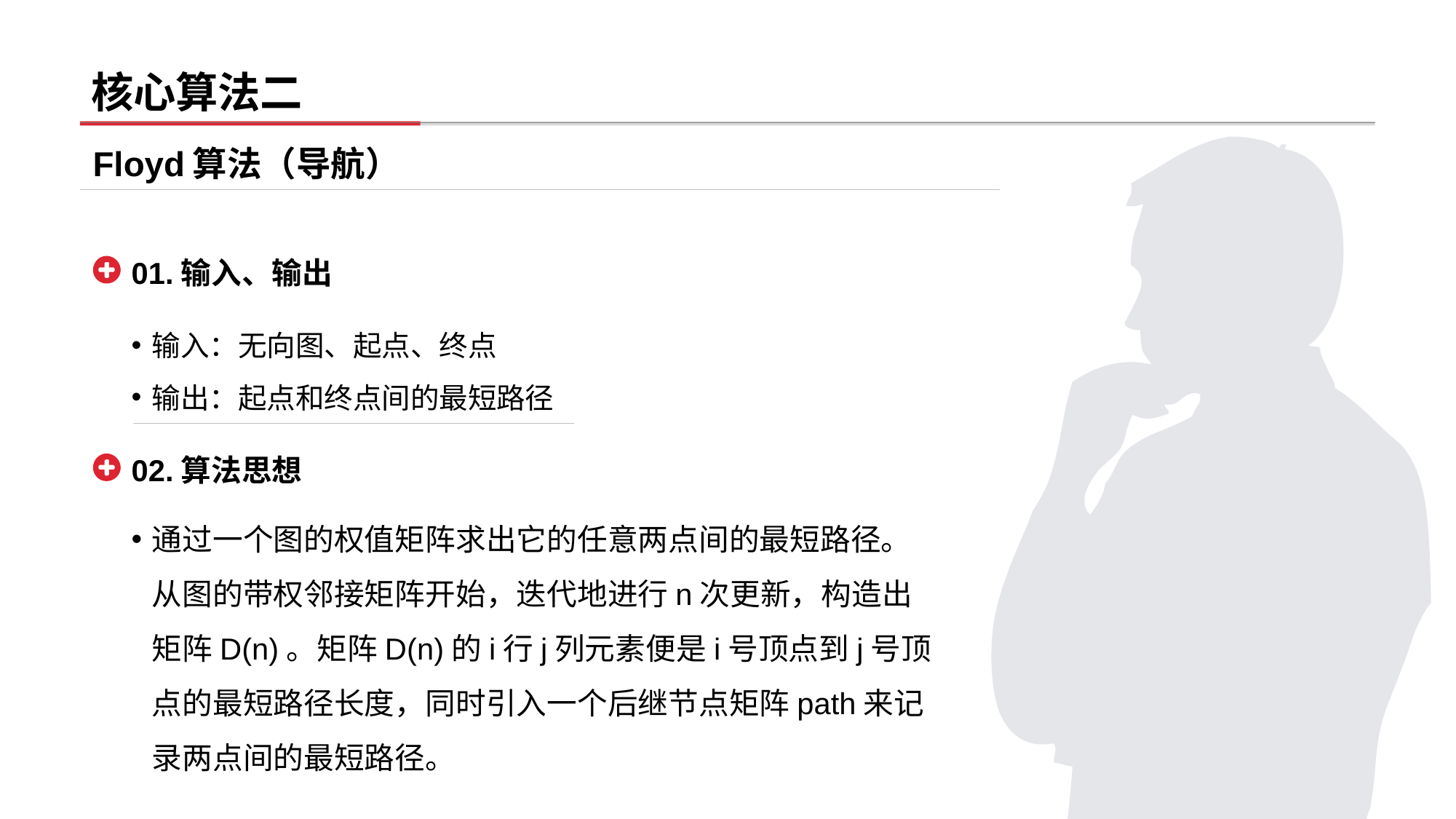

# 核心算法二
Floyd算法（导航）

01.输入、输出

输入：无向图、起点、终点
输出：起点和终点间的最短路径
02.算法思想

通过一个图的权值矩阵求出它的任意两点间的最短路径。 从图的带权邻接矩阵开始，迭代地进行n次更新，构造出矩阵D(n)。矩阵D(n)的i行j列元素便是i号顶点到j号顶点的最短路径长度，同时引入一个后继节点矩阵path来记录两点间的最短路径。